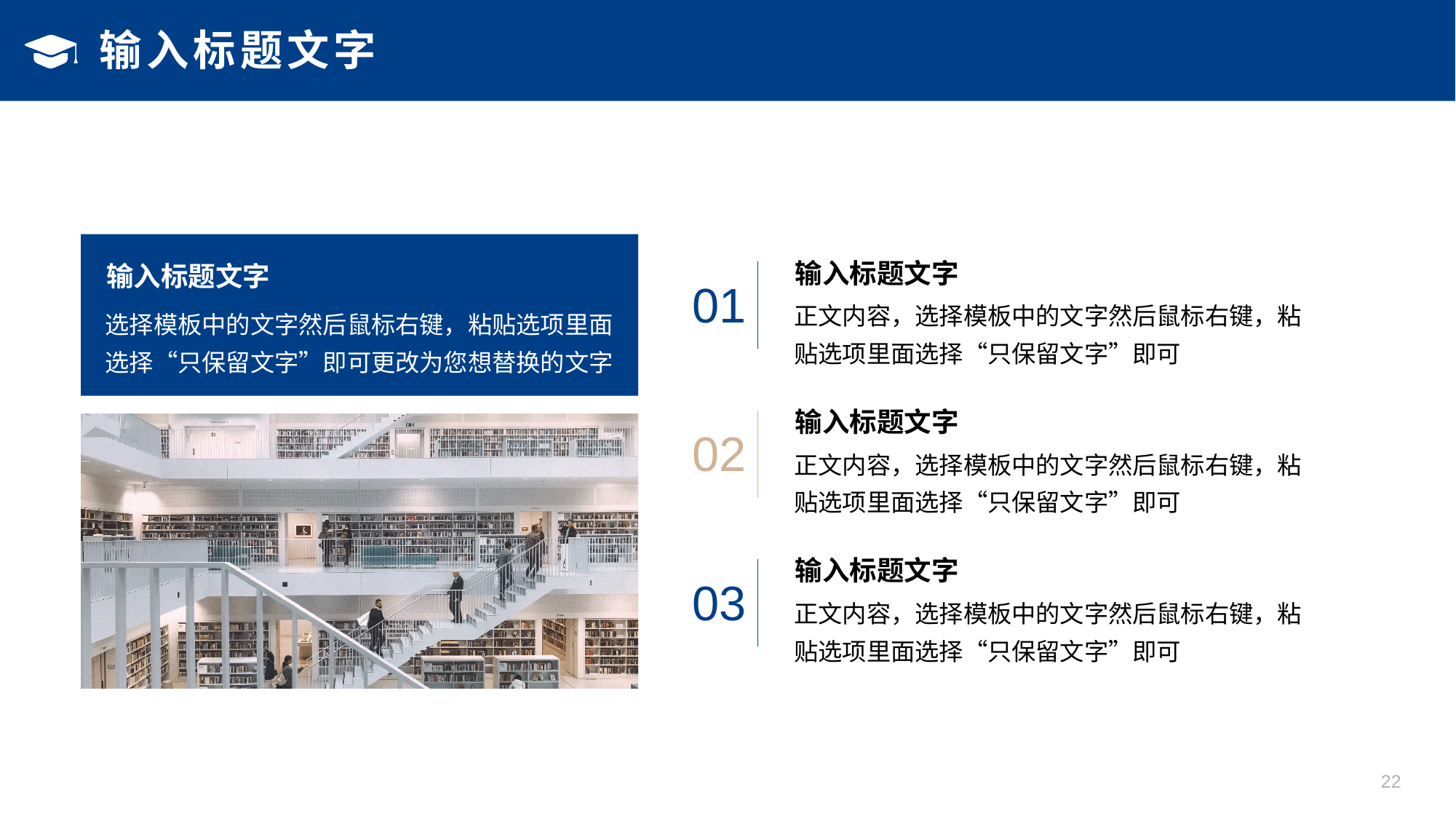

# 输入标题文字

输入标题文字
输入标题文字
01
正文内容，选择模板中的文字然后鼠标右键，粘贴选项里面选择“只保留文字”即可
选择模板中的文字然后鼠标右键，粘贴选项里面选择“只保留文字”即可更改为您想替换的文字
输入标题文字

02
正文内容，选择模板中的文字然后鼠标右键，粘贴选项里面选择“只保留文字”即可
输入标题文字
03
正文内容，选择模板中的文字然后鼠标右键，粘贴选项里面选择“只保留文字”即可
22